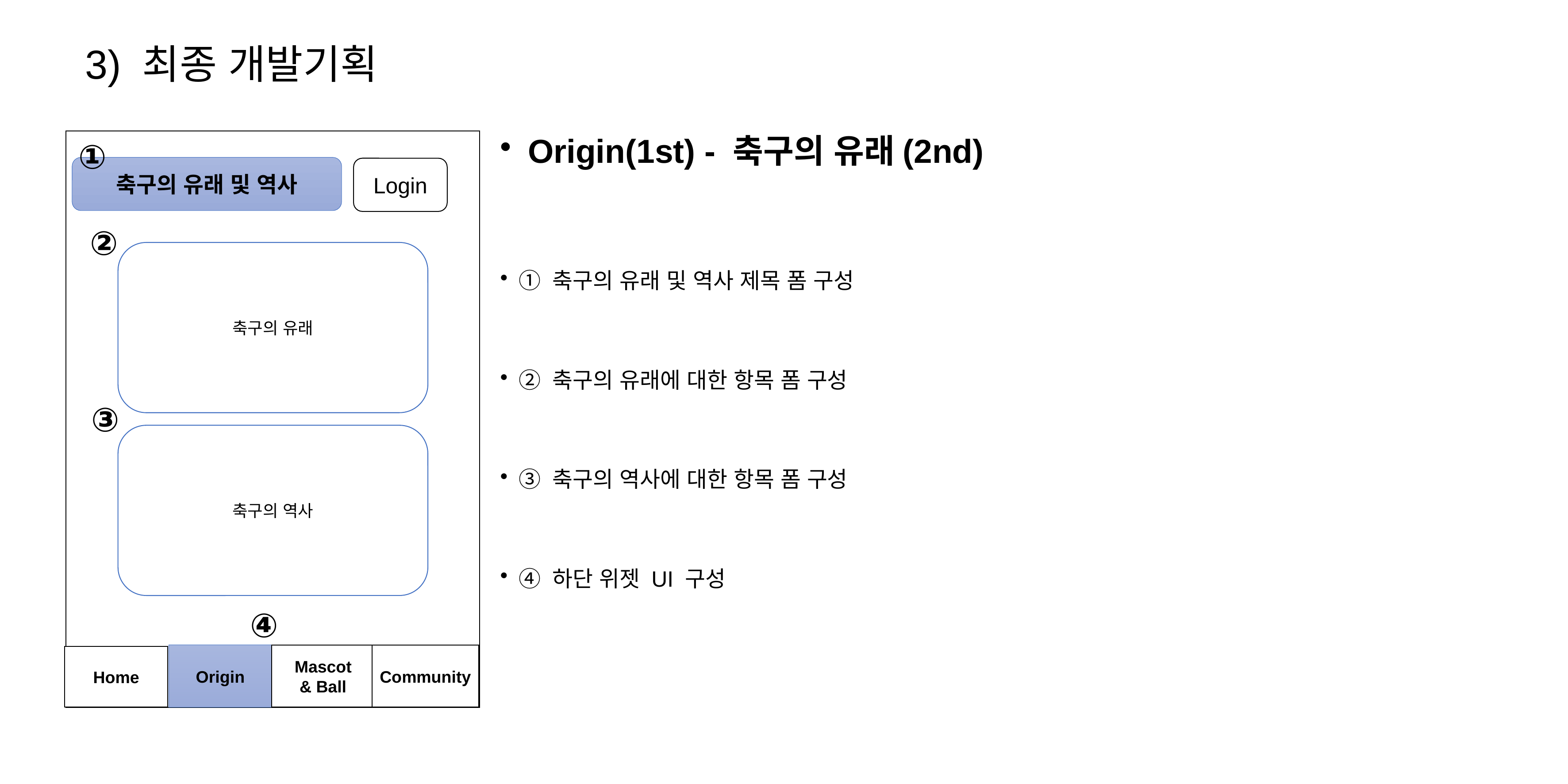

# 3) 최종 개발기획

 Origin(1st) - 축구의 유래(2nd)

① 축구의 유래 및 역사 제목 폼 구성

② 축구의 유래에 대한 항목 폼 구성

③ 축구의 역사에 대한 항목 폼 구성

④ 하단 위젯 UI 구성

①
축구의 유래 및 역사
Login
②
축구의 유래

③
축구의 역사
④
Origin
Mascot
& Ball
Community
Home